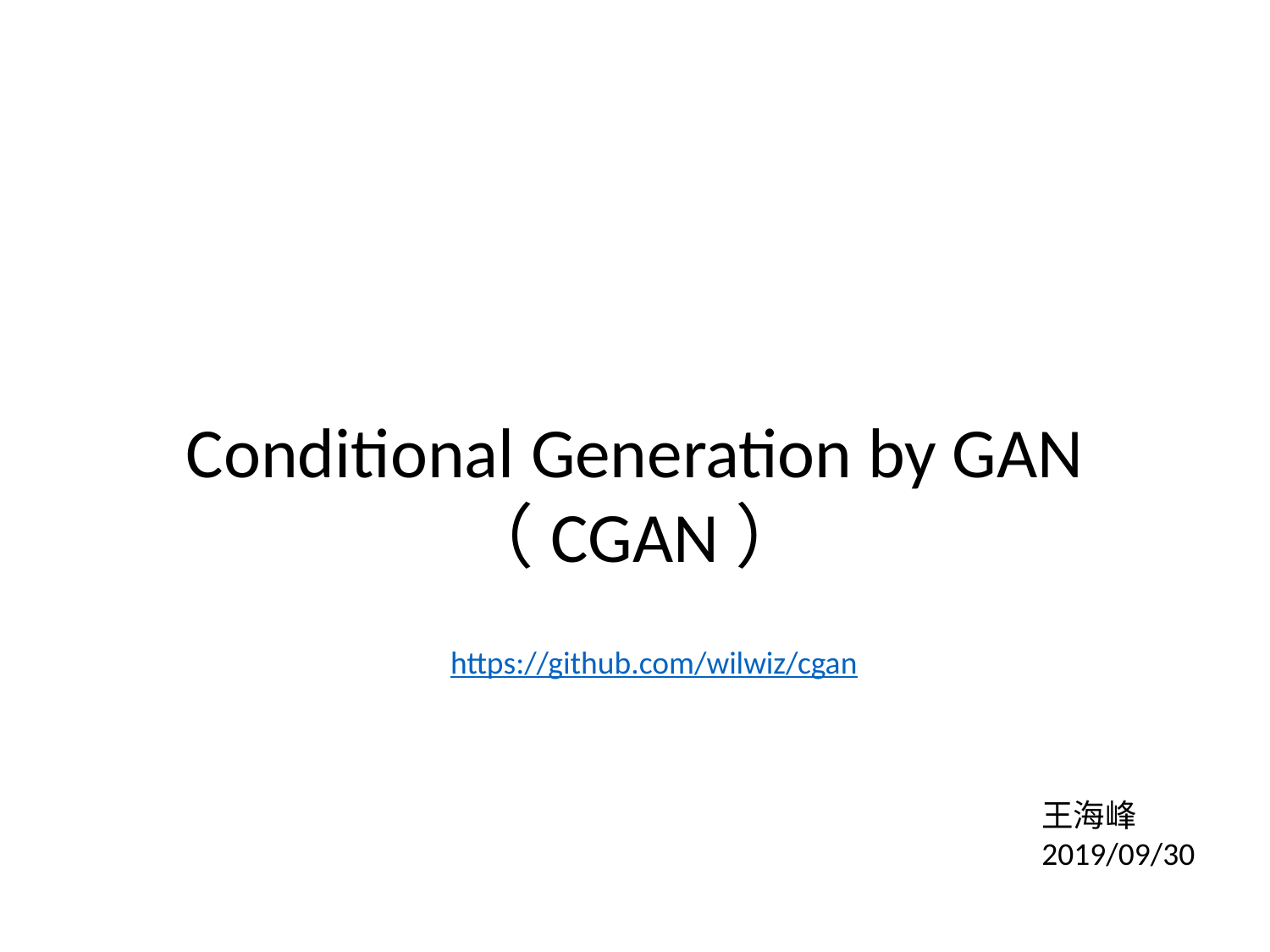

Conditional Generation by GAN
（CGAN）
https://github.com/wilwiz/cgan
王海峰
2019/09/30